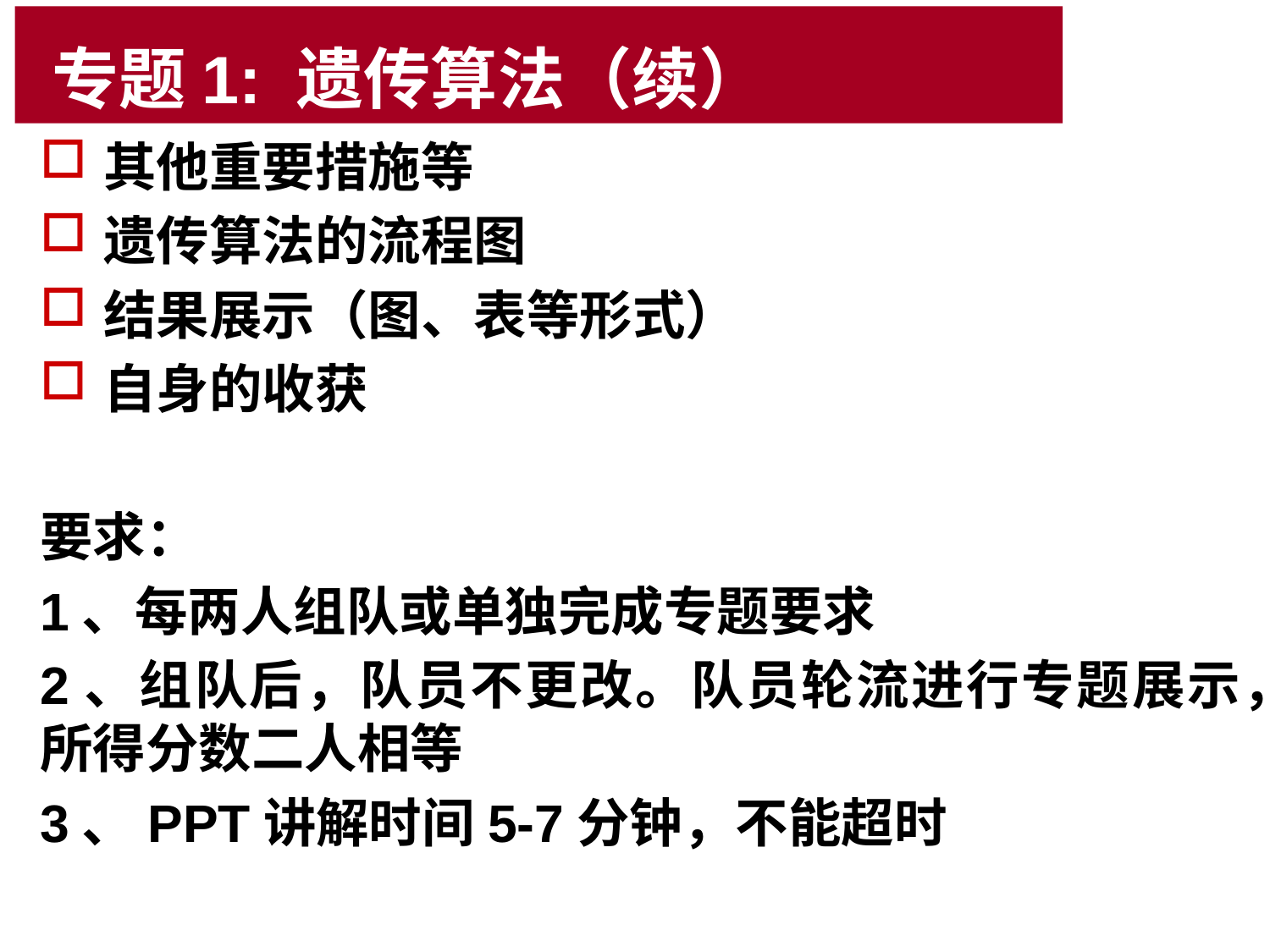

# 专题1: 遗传算法（续）
其他重要措施等
遗传算法的流程图
结果展示（图、表等形式）
自身的收获

要求：
1、每两人组队或单独完成专题要求
2、组队后，队员不更改。队员轮流进行专题展示，所得分数二人相等
3、PPT讲解时间5-7分钟，不能超时